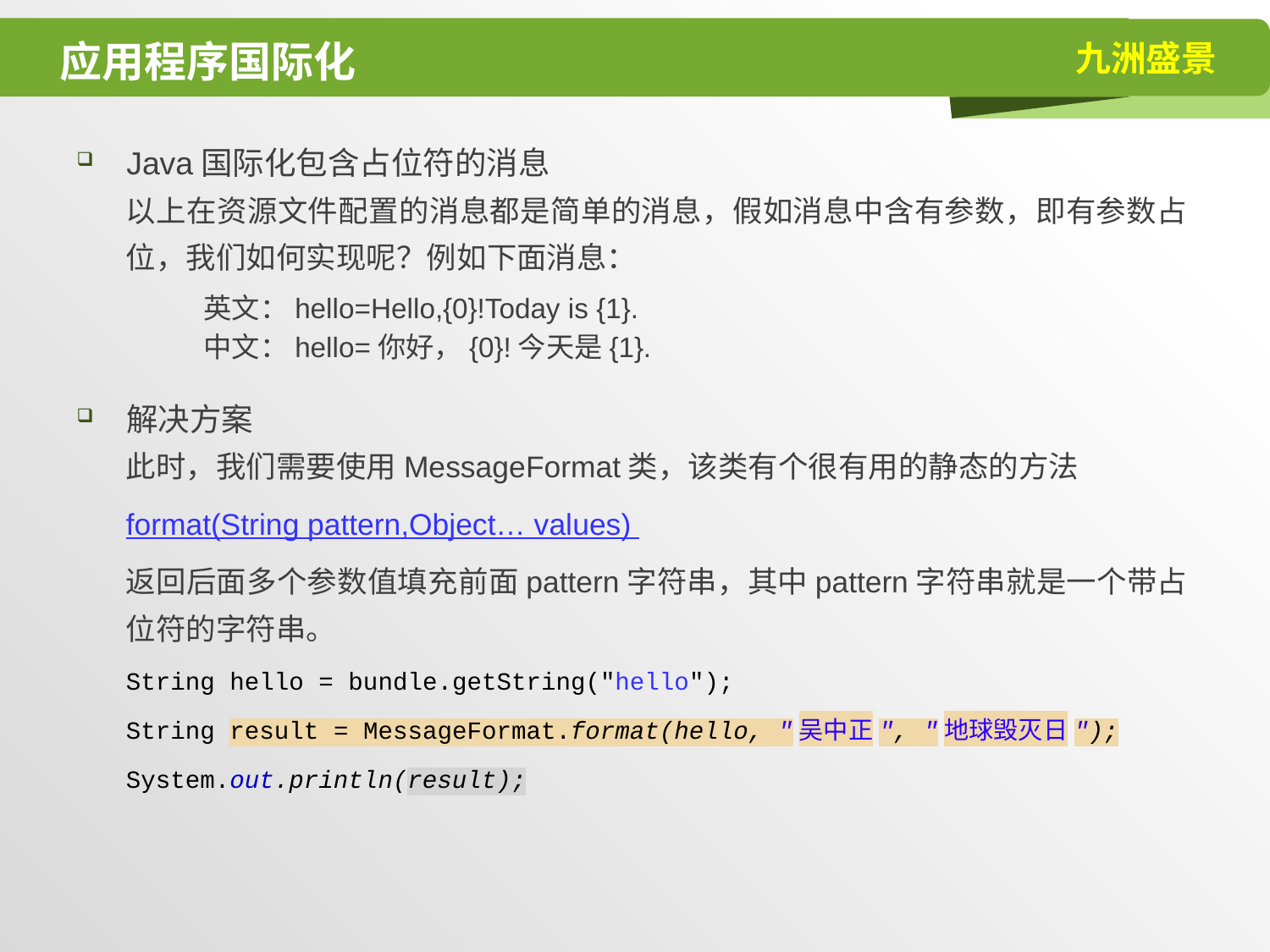

# 应用程序国际化
Java国际化包含占位符的消息
以上在资源文件配置的消息都是简单的消息，假如消息中含有参数，即有参数占位，我们如何实现呢？例如下面消息：
英文：hello=Hello,{0}!Today is {1}.
中文：hello=你好，{0}!今天是{1}.
解决方案
此时，我们需要使用MessageFormat类，该类有个很有用的静态的方法
format(String pattern,Object… values)
返回后面多个参数值填充前面pattern字符串，其中pattern字符串就是一个带占位符的字符串。
String hello = bundle.getString("hello");
String result = MessageFormat.format(hello, "吴中正", "地球毁灭日");
System.out.println(result);